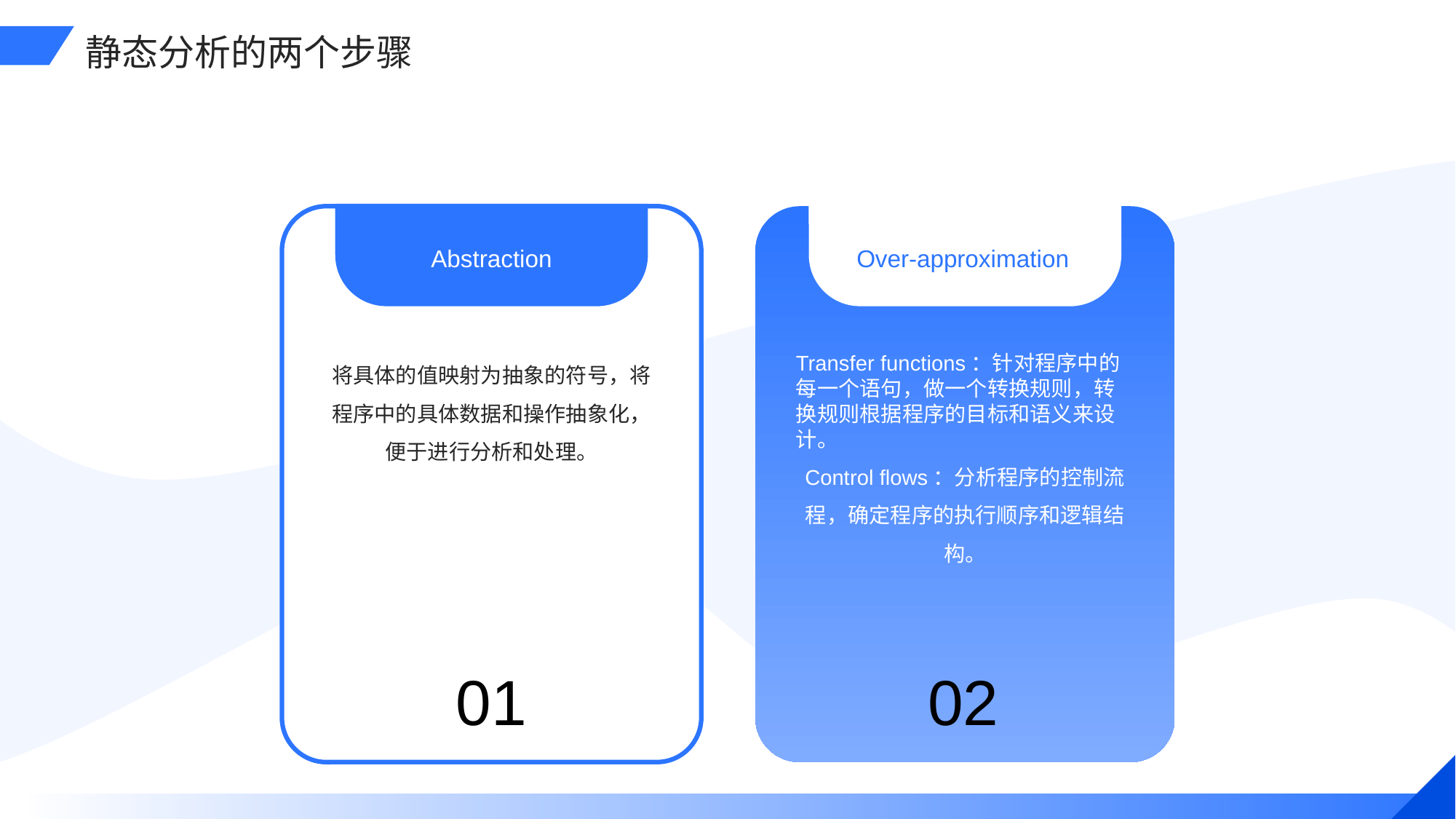

静态分析的两个步骤

Abstraction
Over-approximation
将具体的值映射为抽象的符号，将程序中的具体数据和操作抽象化，便于进行分析和处理。
Transfer functions：针对程序中的每一个语句，做一个转换规则，转换规则根据程序的目标和语义来设计。
Control flows：分析程序的控制流程，确定程序的执行顺序和逻辑结构。
01
02